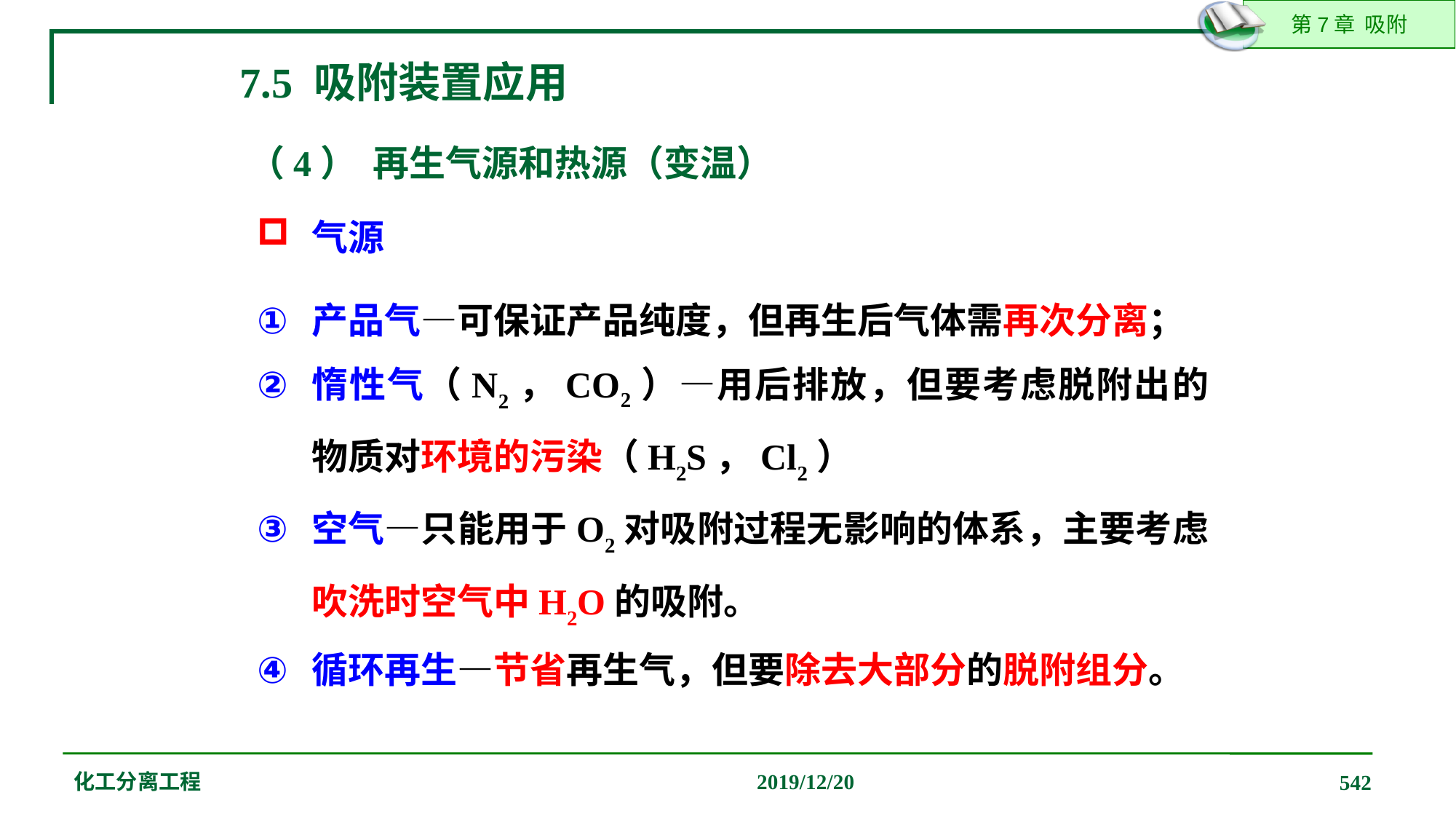

7.5 吸附装置应用
（4）  再生气源和热源（变温）
气源
产品气—可保证产品纯度，但再生后气体需再次分离；
惰性气（N2，CO2）—用后排放，但要考虑脱附出的物质对环境的污染（H2S，Cl2）
空气—只能用于O2对吸附过程无影响的体系，主要考虑吹洗时空气中H2O的吸附。
循环再生—节省再生气，但要除去大部分的脱附组分。

化工分离工程
2019/12/20
542